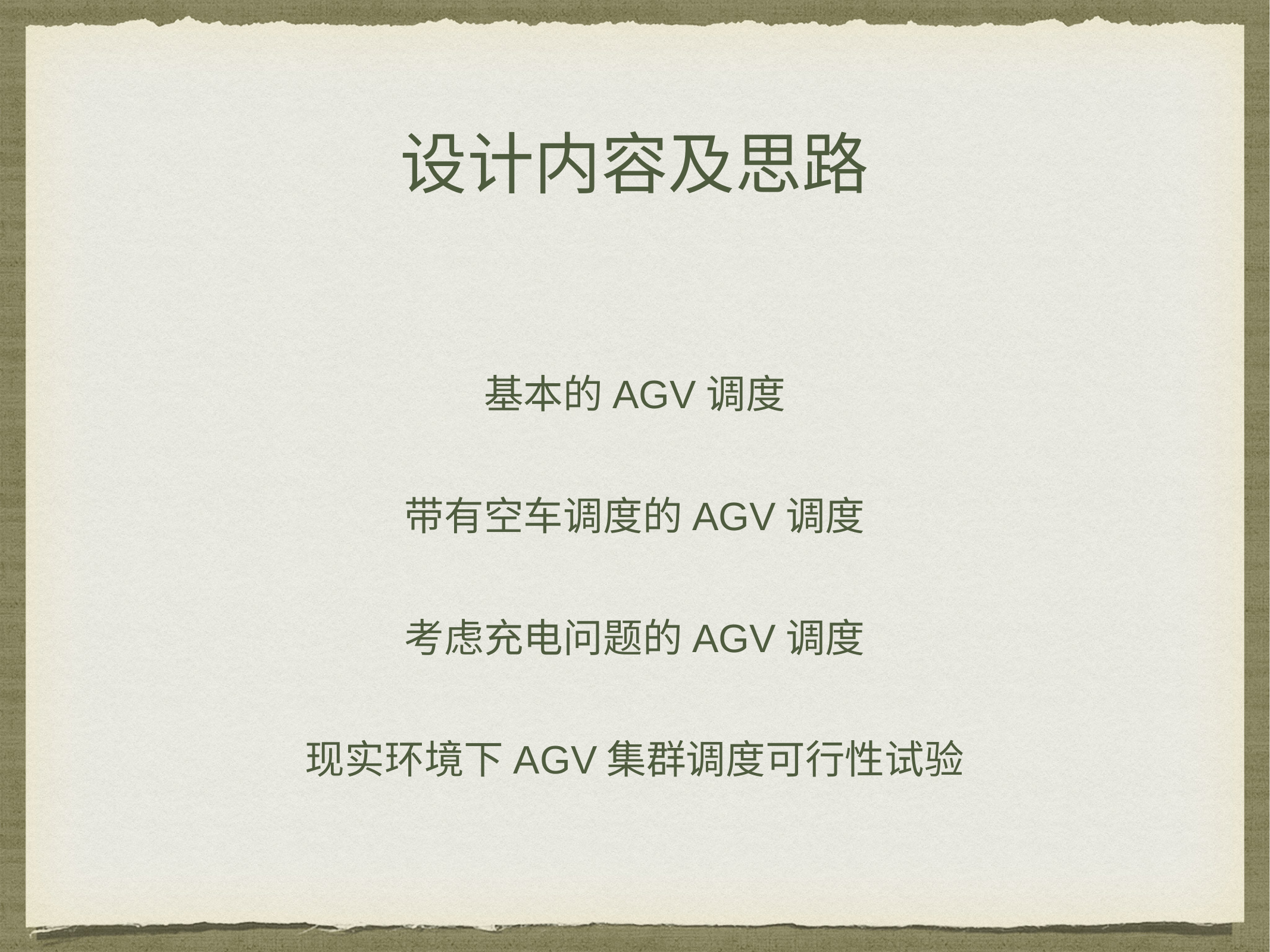

设计内容及思路
基本的AGV调度
带有空车调度的AGV调度
考虑充电问题的AGV调度
现实环境下AGV集群调度可行性试验